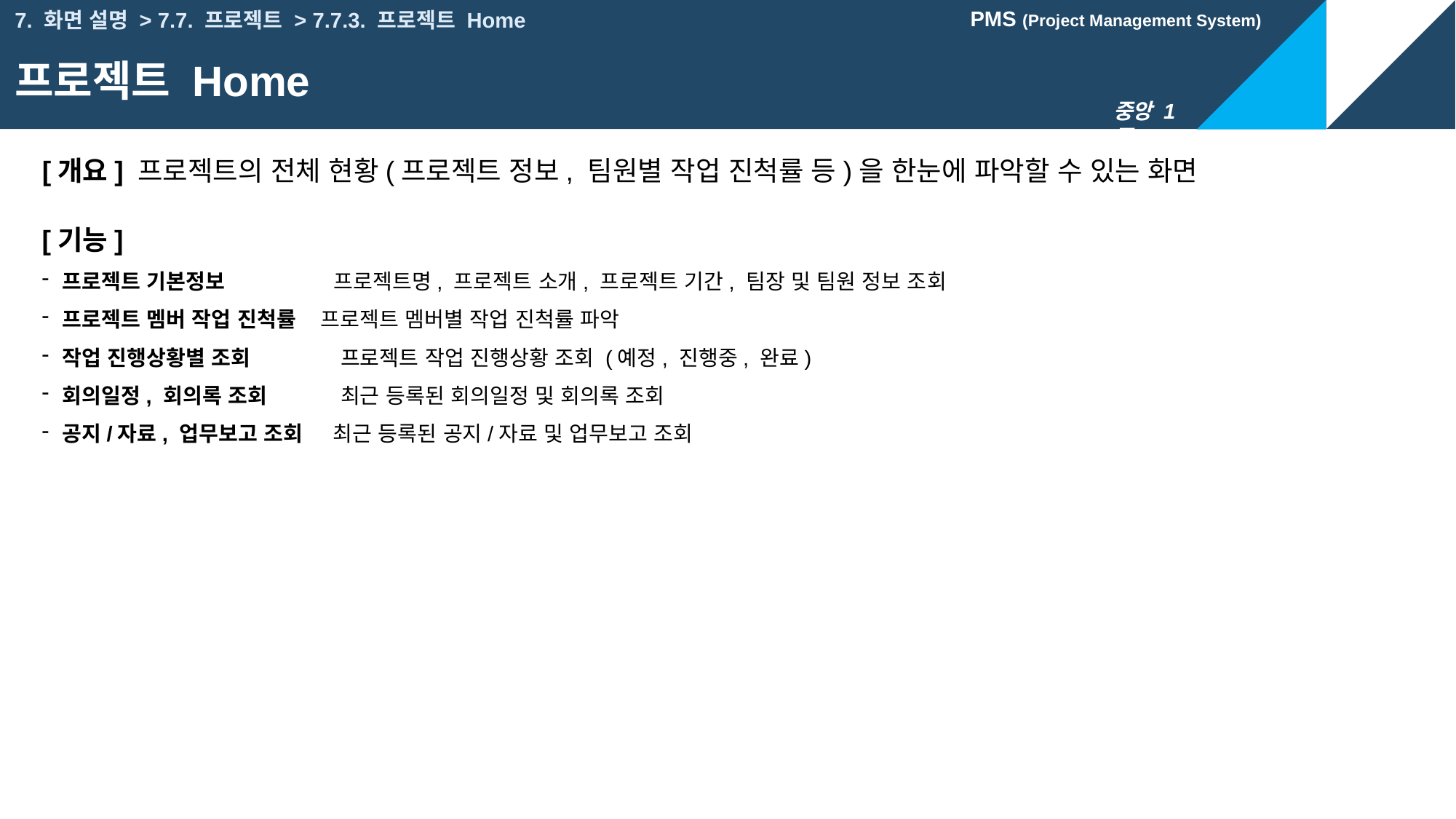

7. 화면 설명 > 7.7. 프로젝트 > 7.7.3. 프로젝트 Home
프로젝트 Home
[개요] 프로젝트의 전체 현황(프로젝트 정보, 팀원별 작업 진척률 등)을 한눈에 파악할 수 있는 화면
[기능]
프로젝트 기본정보                  프로젝트명, 프로젝트 소개, 프로젝트 기간, 팀장 및 팀원 정보 조회
프로젝트 멤버 작업 진척률    프로젝트 멤버별 작업 진척률 파악
작업 진행상황별 조회	          프로젝트 작업 진행상황 조회 (예정, 진행중, 완료)
회의일정, 회의록 조회	          최근 등록된 회의일정 및 회의록 조회
공지/자료, 업무보고 조회     최근 등록된 공지/자료 및 업무보고 조회